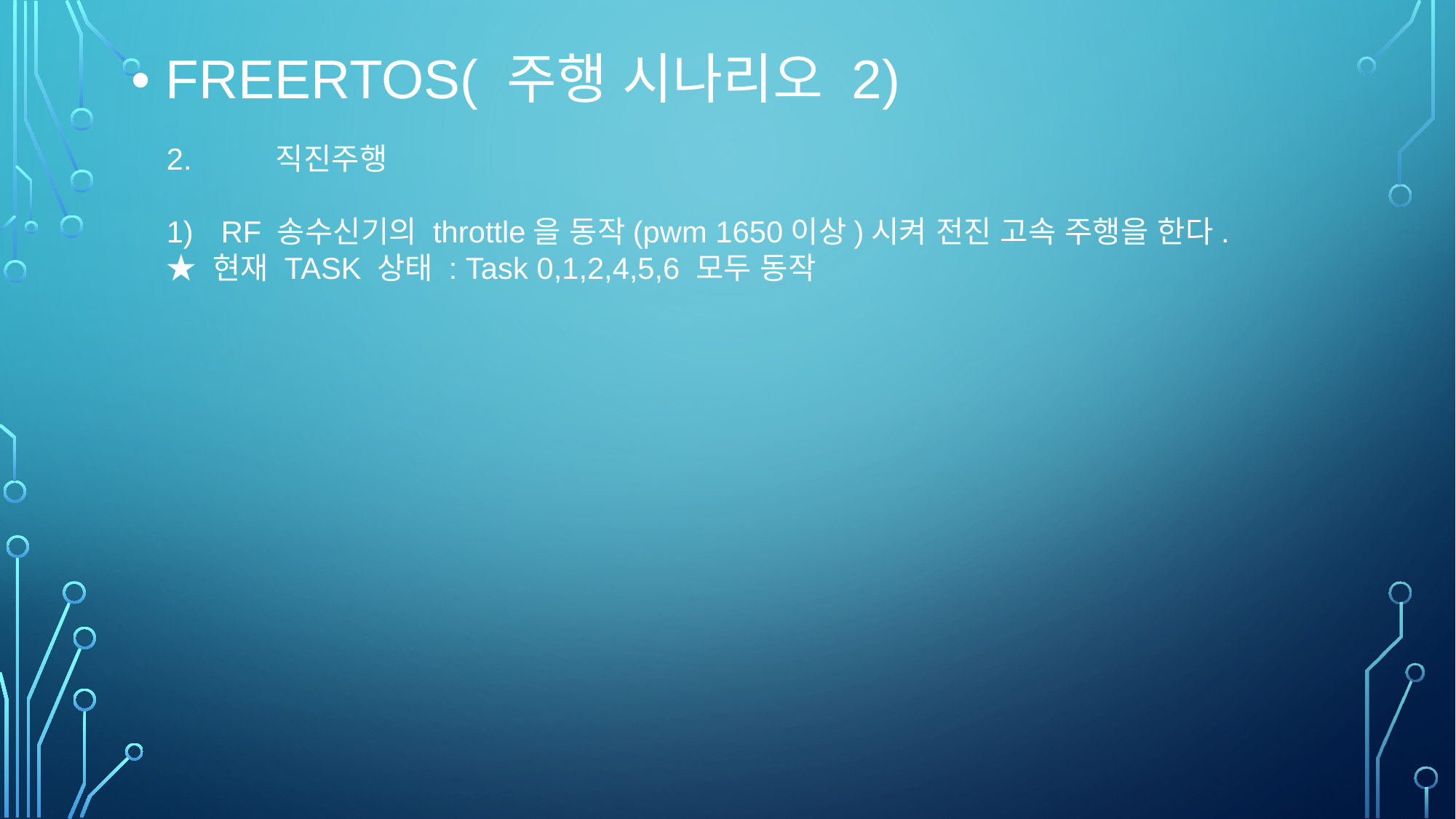

• Freertos( 주행 시나리오 2)
2. 	직진주행

RF 송수신기의 throttle을 동작(pwm 1650이상)시켜 전진 고속 주행을 한다.
★ 현재 TASK 상태 : Task 0,1,2,4,5,6 모두 동작